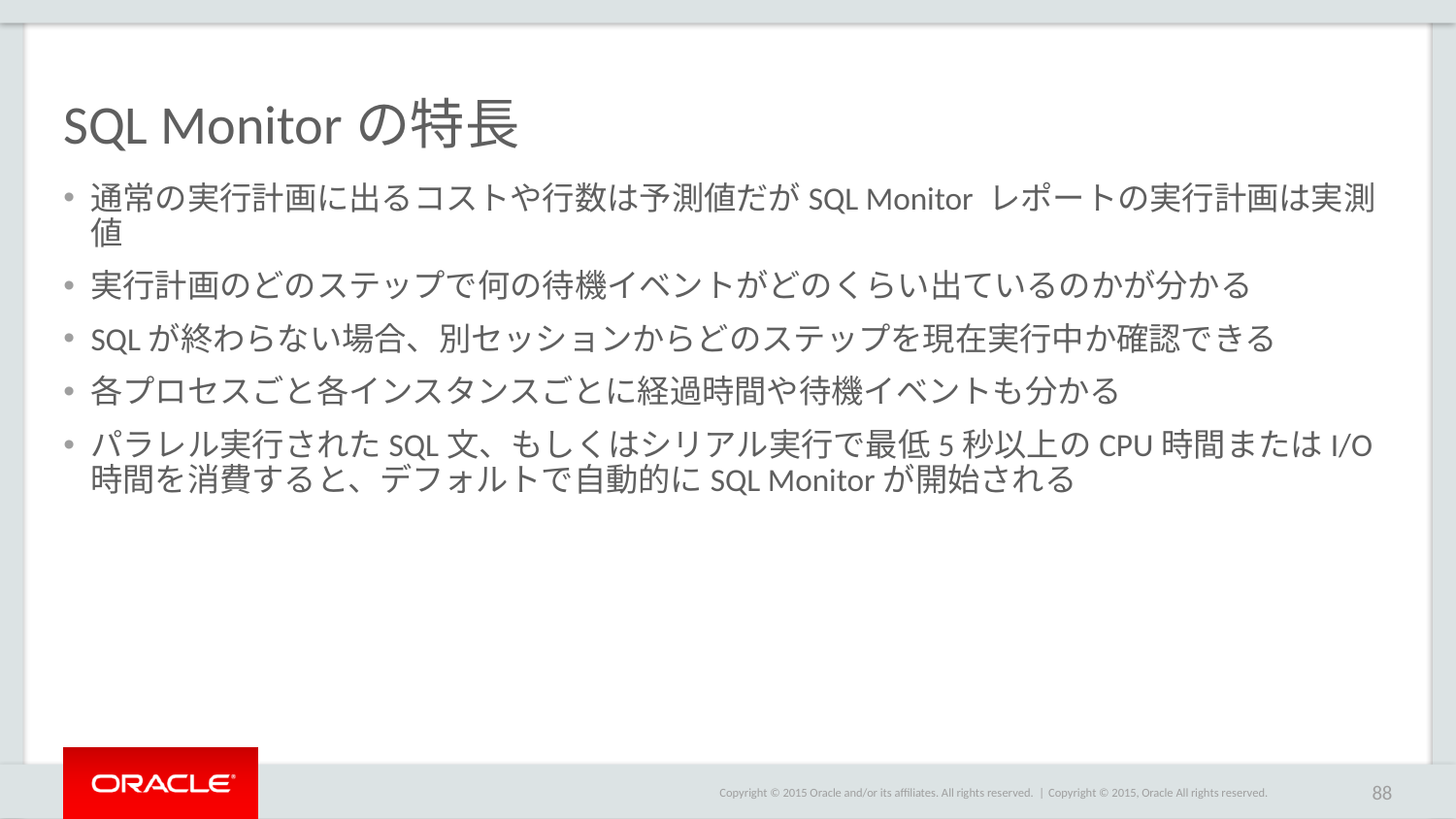

# SQL Monitorの特長
通常の実行計画に出るコストや行数は予測値だがSQL Monitor レポートの実行計画は実測値
実行計画のどのステップで何の待機イベントがどのくらい出ているのかが分かる
SQLが終わらない場合、別セッションからどのステップを現在実行中か確認できる
各プロセスごと各インスタンスごとに経過時間や待機イベントも分かる
パラレル実行されたSQL文、もしくはシリアル実行で最低5秒以上のCPU時間またはI/O時間を消費すると、デフォルトで自動的にSQL Monitorが開始される
Copyright © 2015, Oracle All rights reserved.
88